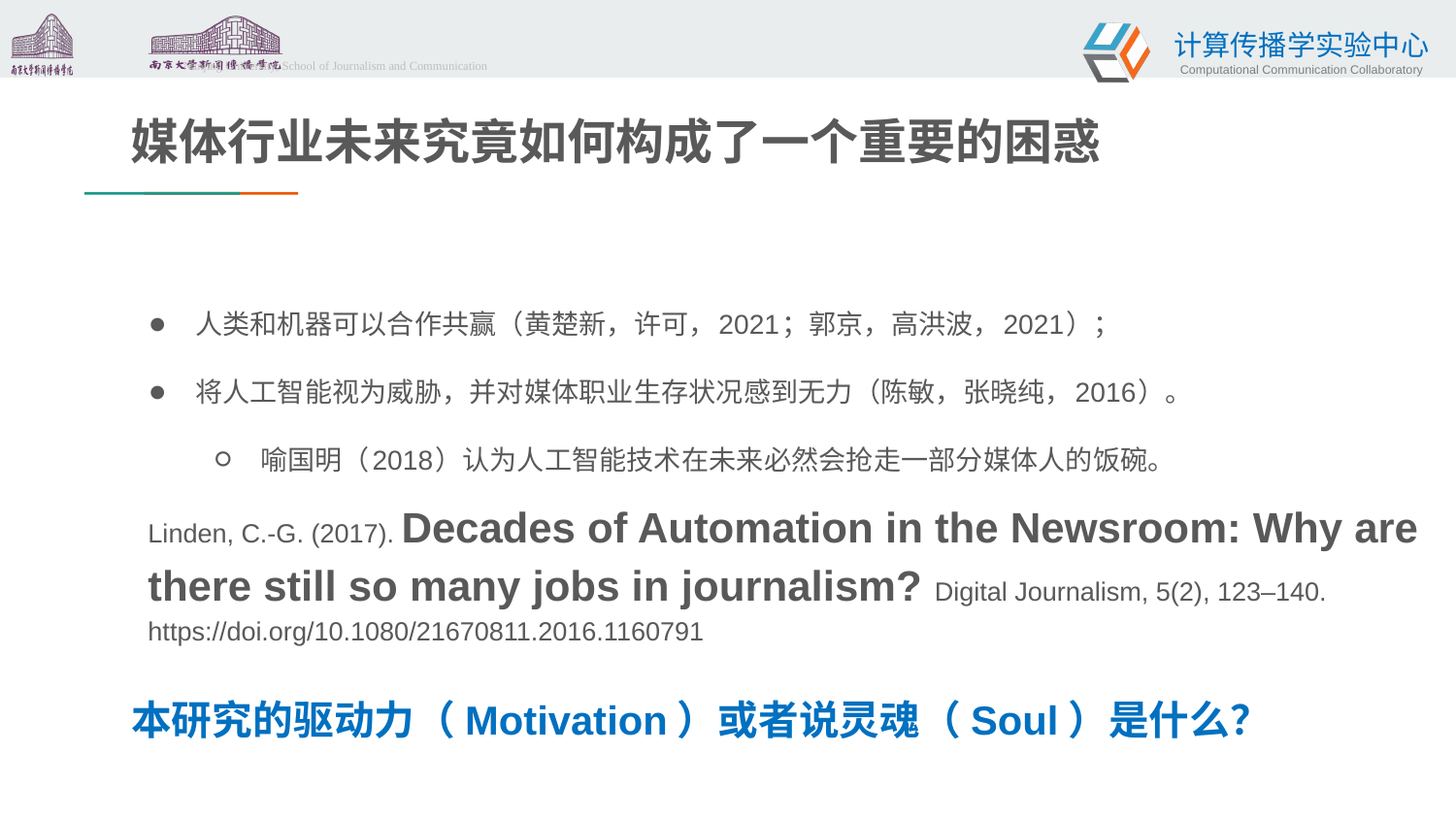

媒体行业未来究竟如何构成了一个重要的困惑

人类和机器可以合作共赢（黄楚新，许可，2021；郭京，高洪波，2021）；
将人工智能视为威胁，并对媒体职业生存状况感到无力（陈敏，张晓纯，2016）。
喻国明（2018）认为人工智能技术在未来必然会抢走一部分媒体人的饭碗。

Linden, C.-G. (2017). Decades of Automation in the Newsroom: Why are there still so many jobs in journalism? Digital Journalism, 5(2), 123–140. https://doi.org/10.1080/21670811.2016.1160791
本研究的驱动力（Motivation）或者说灵魂（Soul）是什么？